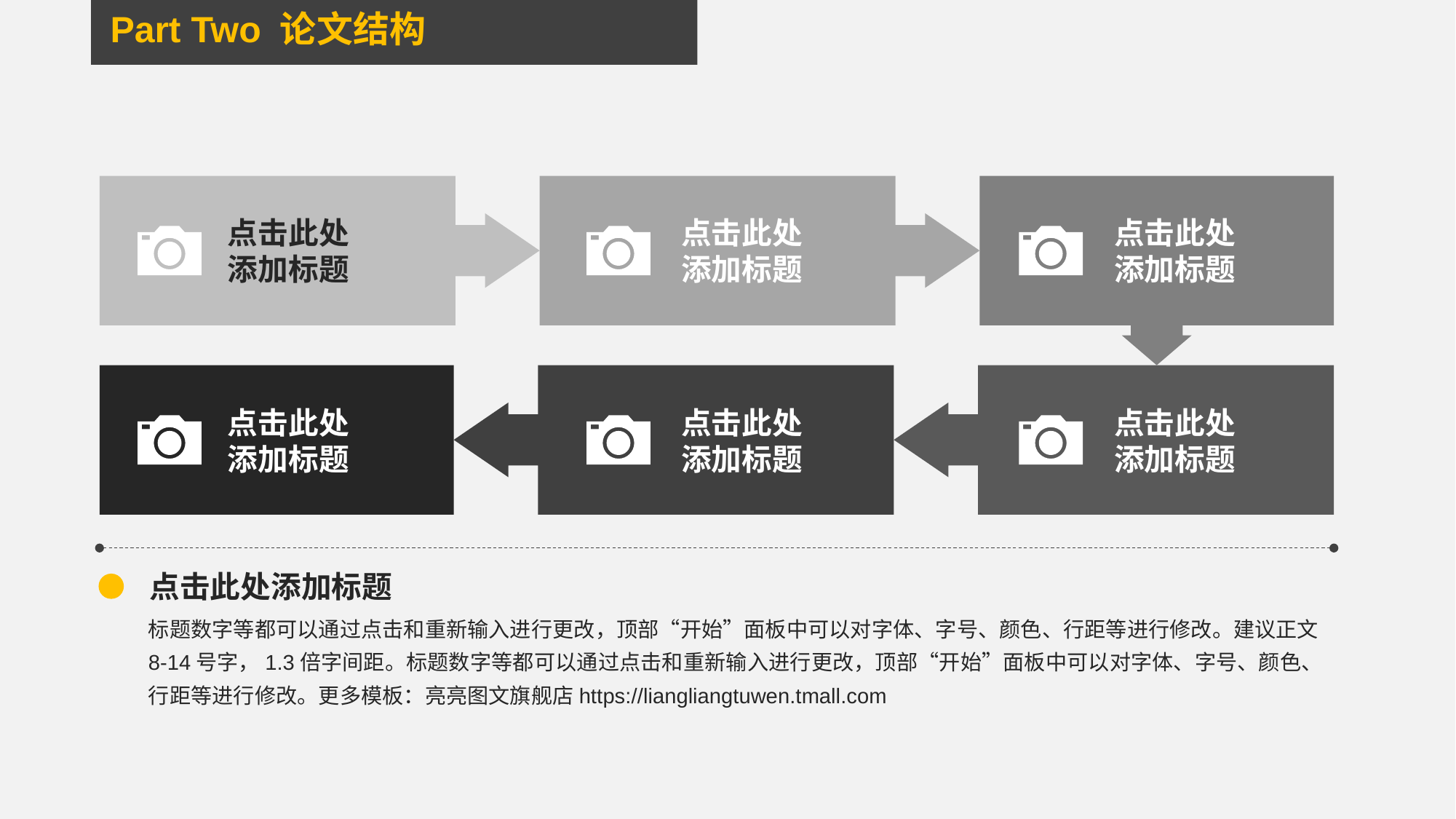

Part Two 论文结构

点击此处
添加标题

点击此处
添加标题

点击此处
添加标题

点击此处
添加标题

点击此处
添加标题

点击此处
添加标题

点击此处添加标题

标题数字等都可以通过点击和重新输入进行更改，顶部“开始”面板中可以对字体、字号、颜色、行距等进行修改。建议正文8-14号字，1.3倍字间距。标题数字等都可以通过点击和重新输入进行更改，顶部“开始”面板中可以对字体、字号、颜色、行距等进行修改。更多模板：亮亮图文旗舰店https://liangliangtuwen.tmall.com